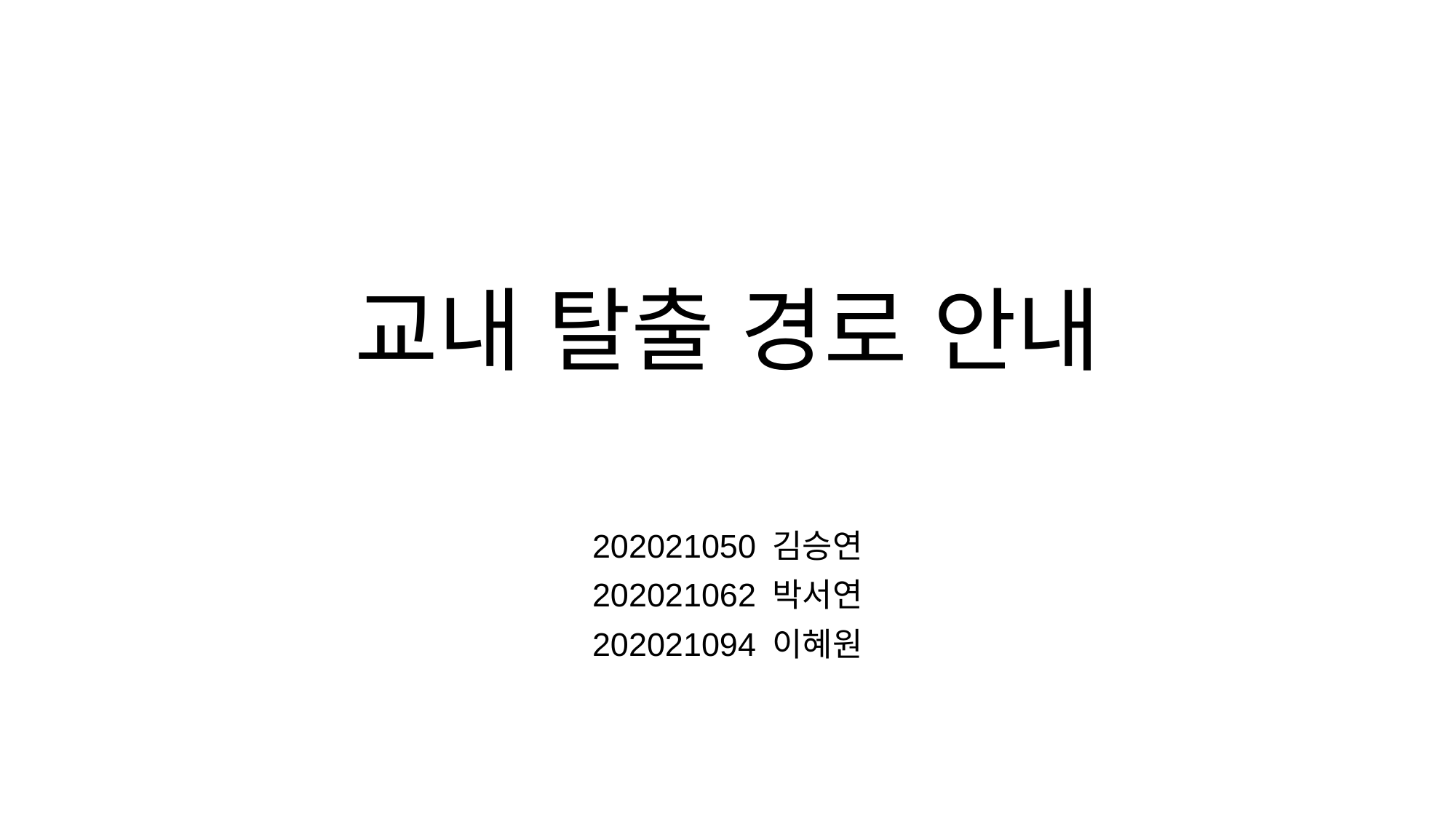

# 교내 탈출 경로 안내

202021050 김승연
202021062 박서연
202021094 이혜원